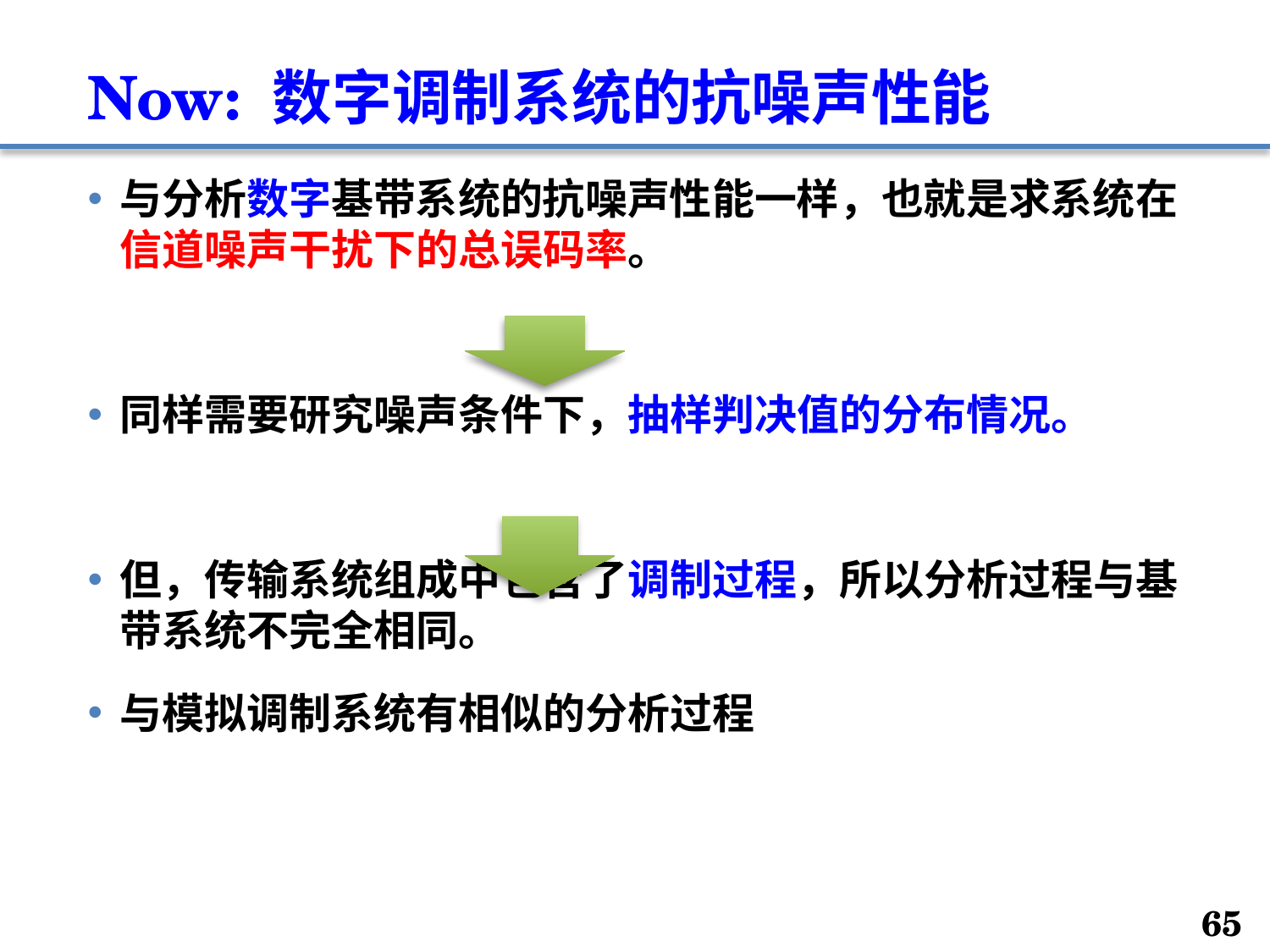

# Now: 数字调制系统的抗噪声性能
与分析数字基带系统的抗噪声性能一样，也就是求系统在信道噪声干扰下的总误码率。

同样需要研究噪声条件下，抽样判决值的分布情况。

但，传输系统组成中包含了调制过程，所以分析过程与基带系统不完全相同。
与模拟调制系统有相似的分析过程

65